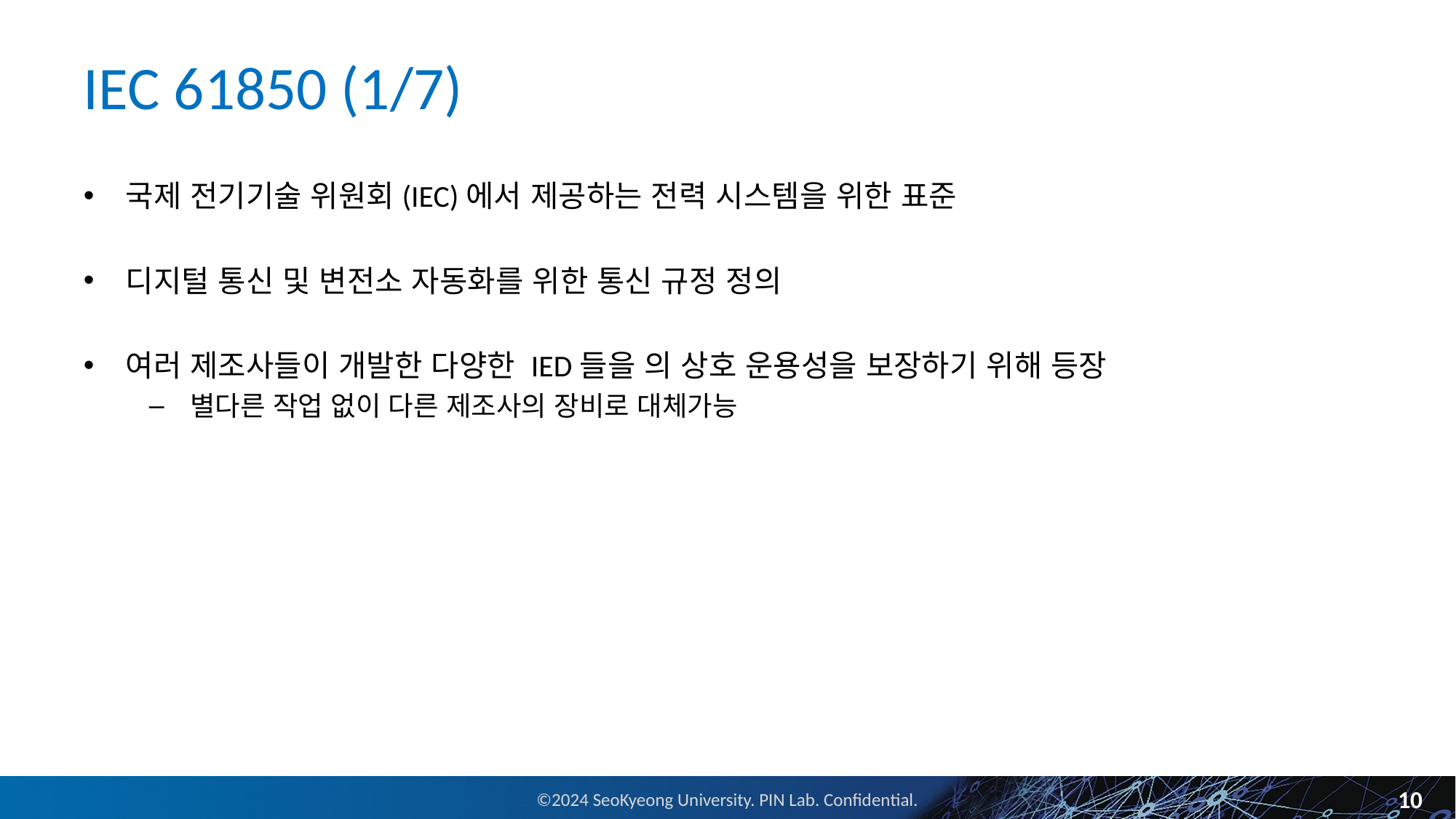

# IEC 61850 (1/7)
국제 전기기술 위원회(IEC)에서 제공하는 전력 시스템을 위한 표준

디지털 통신 및 변전소 자동화를 위한 통신 규정 정의

여러 제조사들이 개발한 다양한 IED들을 의 상호 운용성을 보장하기 위해 등장
별다른 작업 없이 다른 제조사의 장비로 대체가능
10